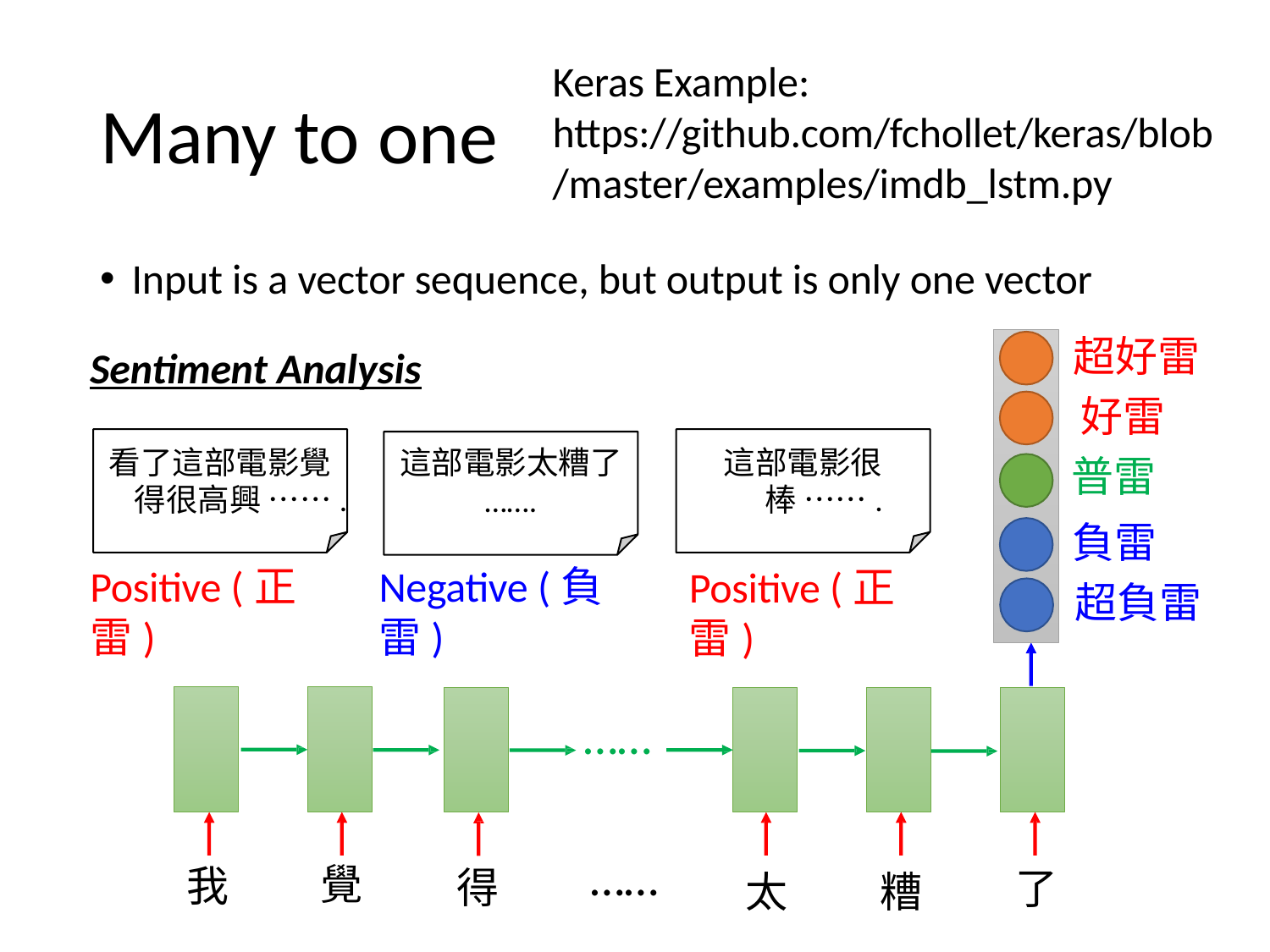

# Many to one
Keras Example:  https://github.com/fchollet/keras/blob
/master/examples/imdb_lstm.py
Input is a vector sequence, but output is only one vector
超好雷  好雷  普雷
負雷  超負雷

Sentiment Analysis

這部電影太糟了
…….
看了這部電影覺  得很高興 …….
這部電影很  棒 …….

Positive (正雷)
Negative (負雷)
Positive (正雷)

……

……
覺
我
得
了
太
糟